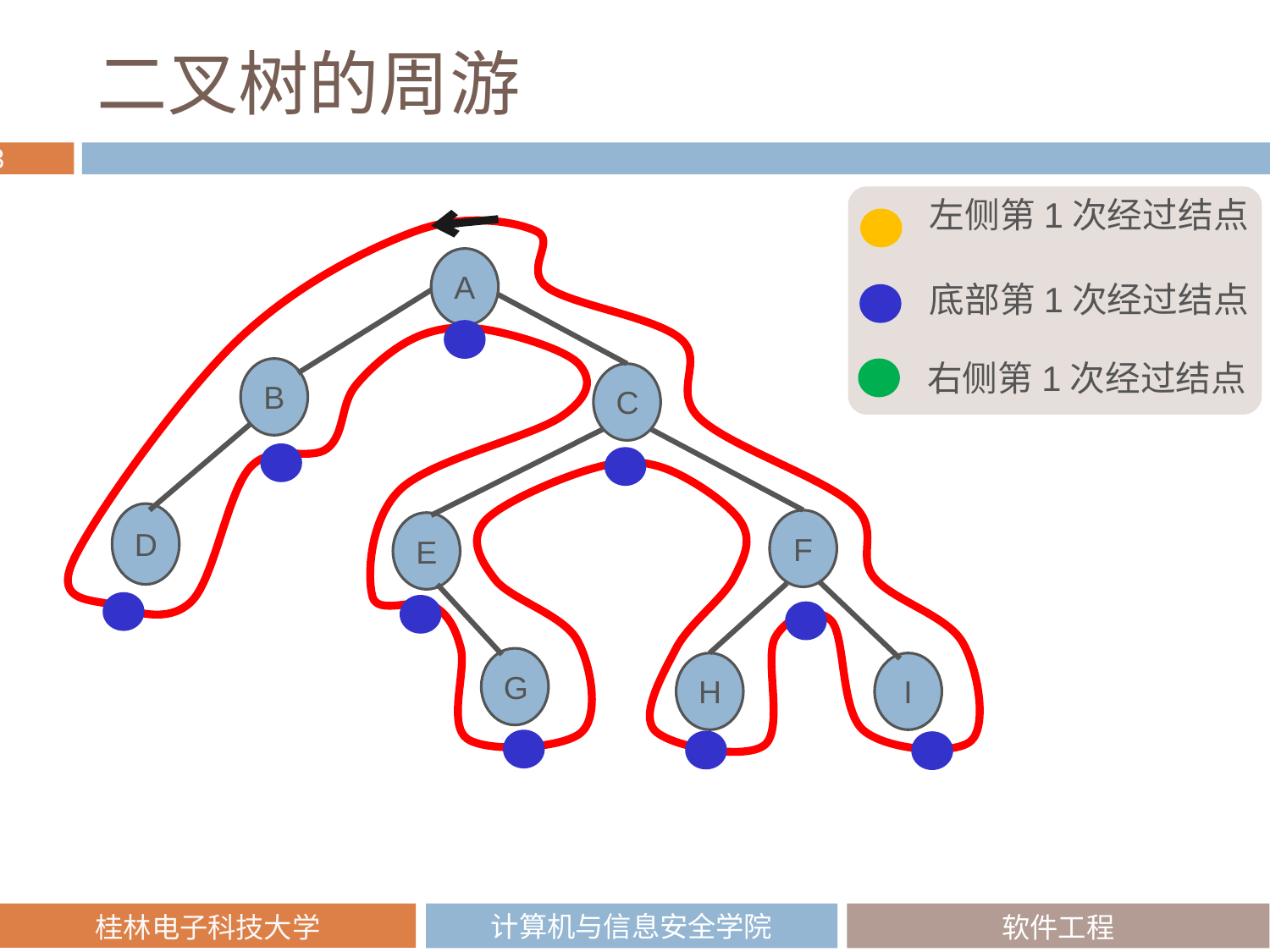

# 二叉树的周游

左侧第1次经过结点

A
底部第1次经过结点

右侧第1次经过结点

B
C

D
F
E

G
H
I